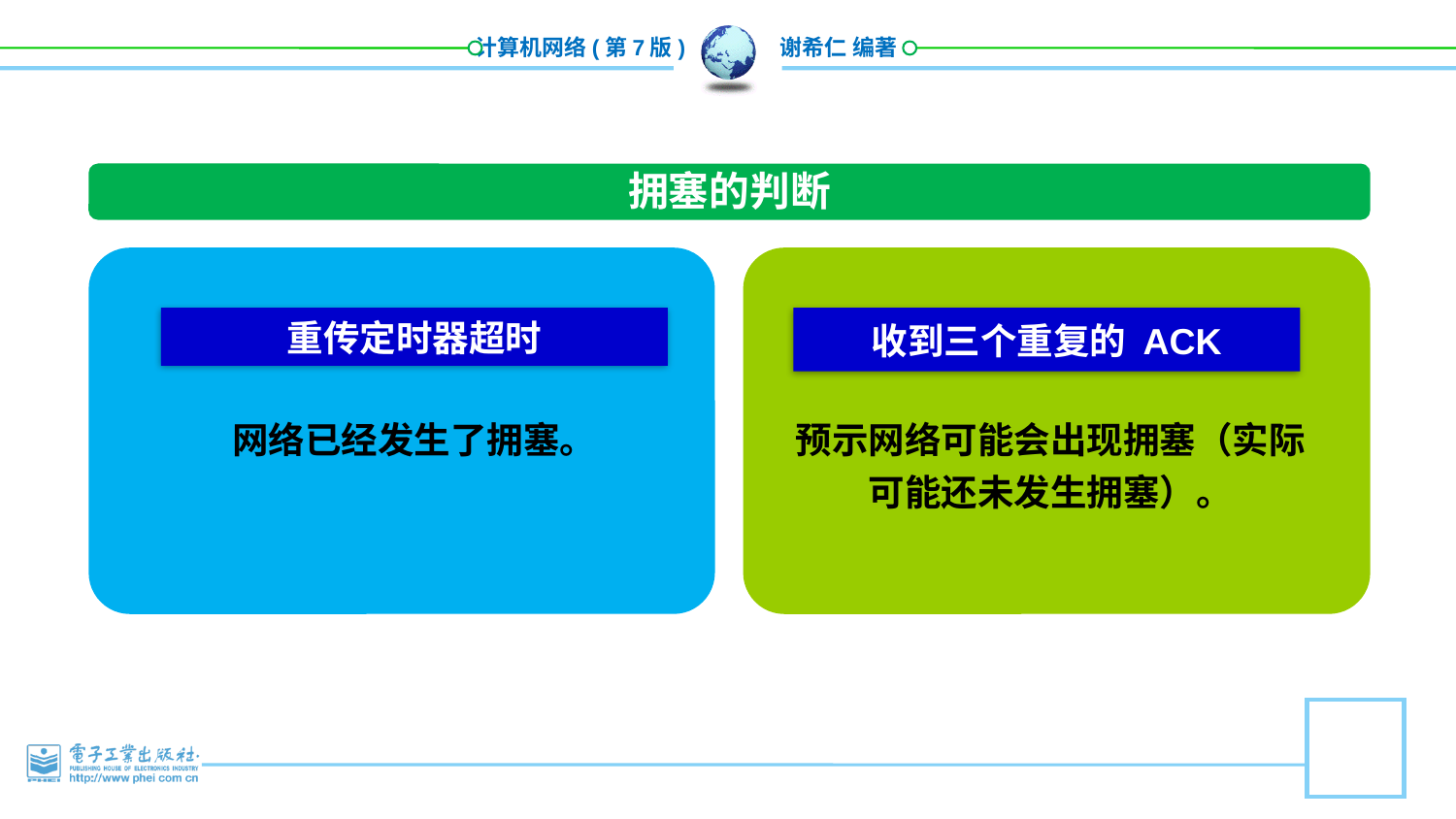

拥塞的判断

重传定时器超时
收到三个重复的 ACK
网络已经发生了拥塞。
预示网络可能会出现拥塞（实际可能还未发生拥塞）。